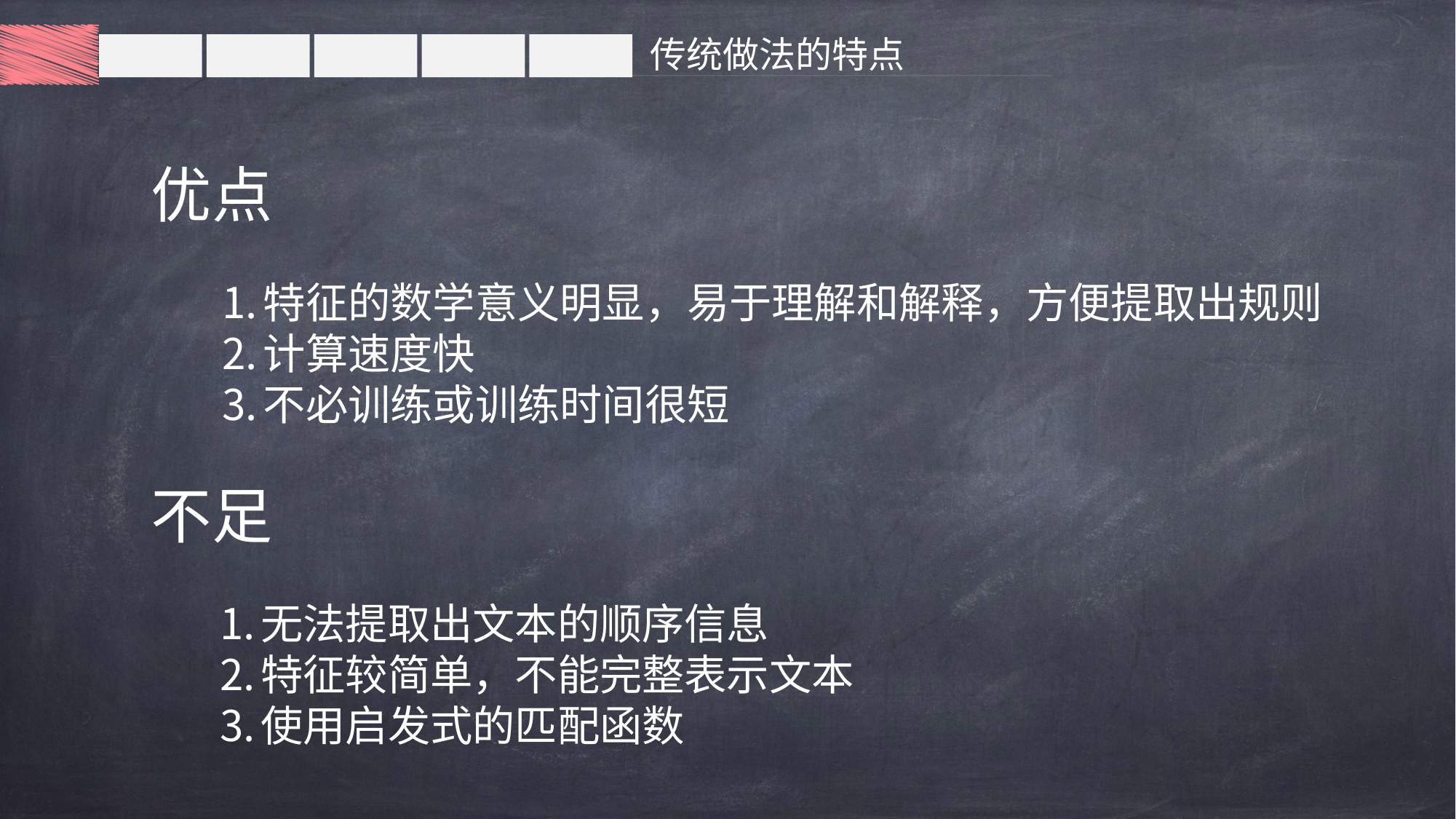

传统做法的特点

优点
特征的数学意义明显，易于理解和解释，方便提取出规则
计算速度快
不必训练或训练时间很短
不足
无法提取出文本的顺序信息
特征较简单，不能完整表示文本
使用启发式的匹配函数